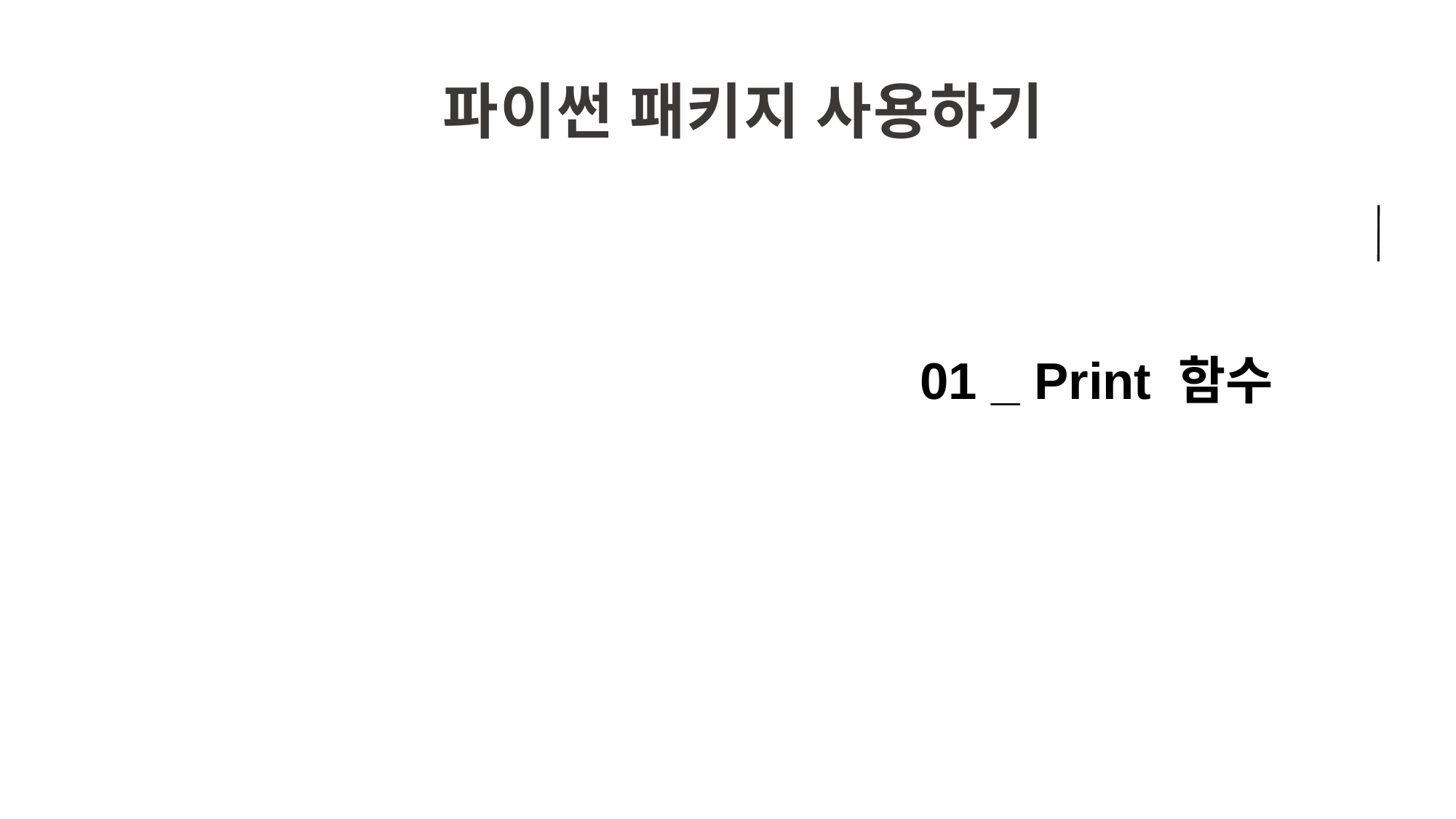

파이썬 패키지 사용하기
4
01 _ Print 함수